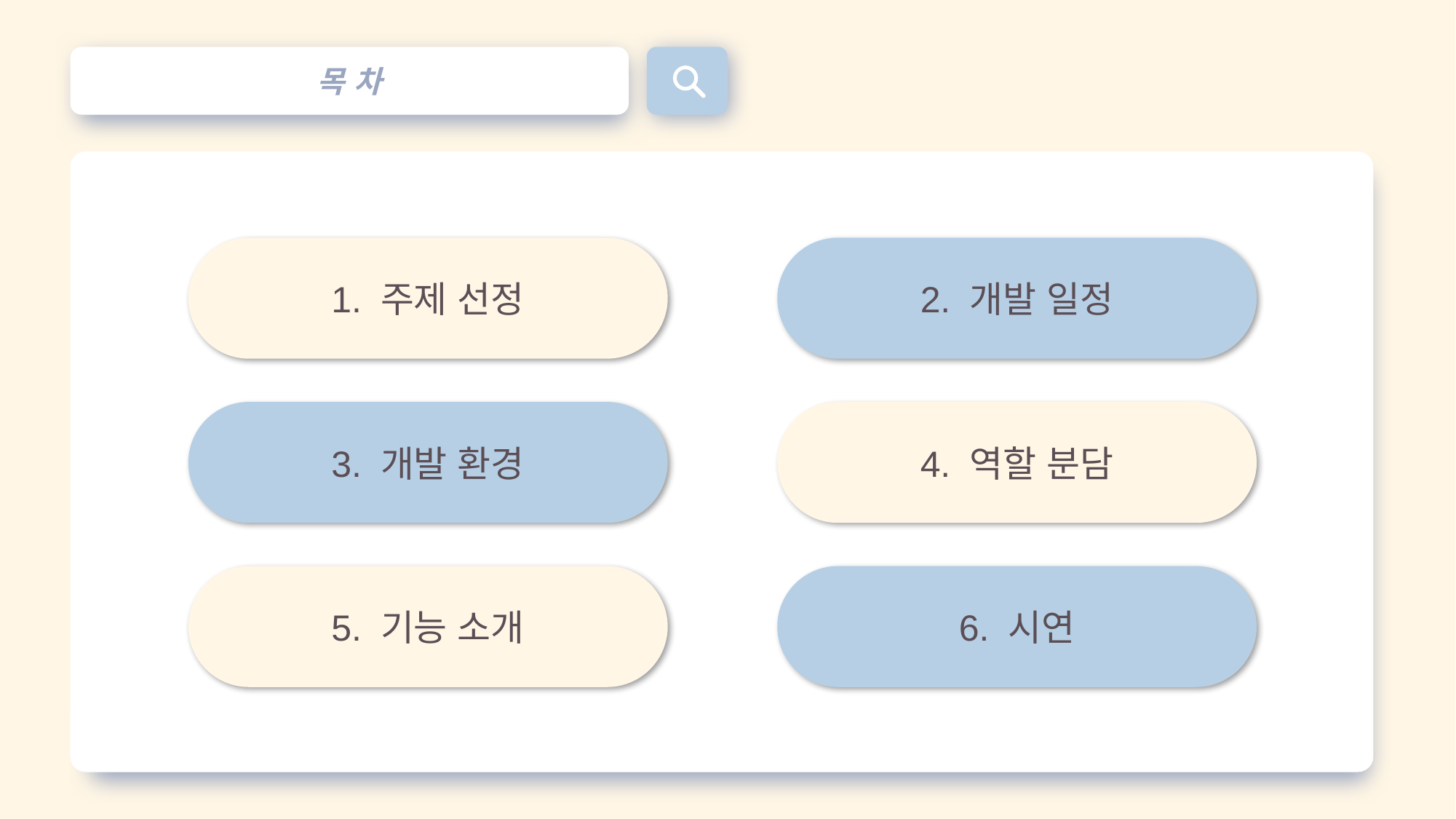

목 차

1. 주제 선정
2. 개발 일정
3. 개발 환경
4. 역할 분담
5. 기능 소개
6. 시연